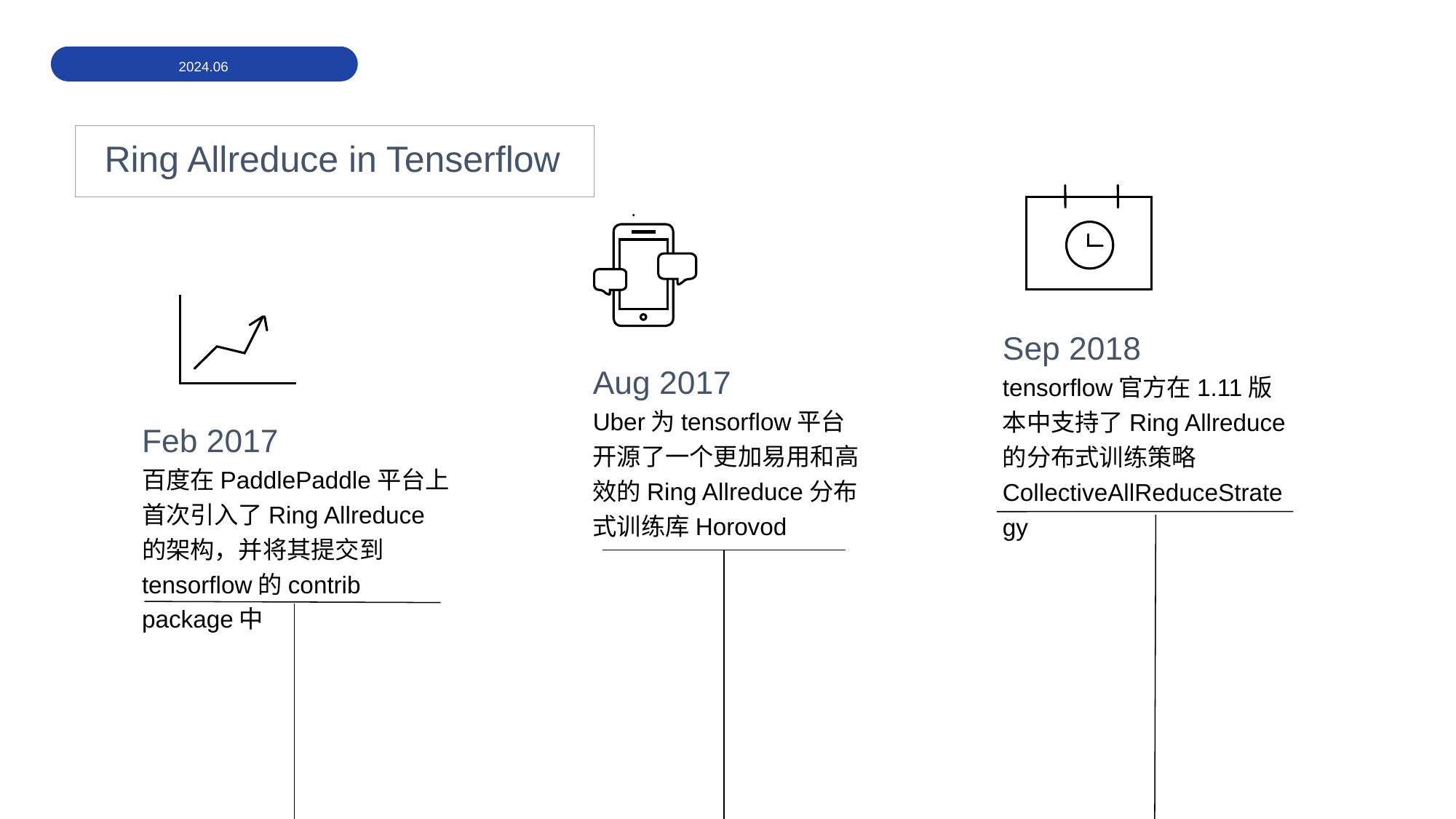

2024.06

Ring Allreduce in Tenserflow

Sep 2018
tensorflow官方在1.11版本中支持了Ring Allreduce的分布式训练策略CollectiveAllReduceStrategy
Aug 2017
Uber为tensorflow平台开源了一个更加易用和高效的Ring Allreduce分布式训练库Horovod
Feb 2017
百度在PaddlePaddle平台上首次引入了Ring Allreduce的架构，并将其提交到tensorflow的contrib package中